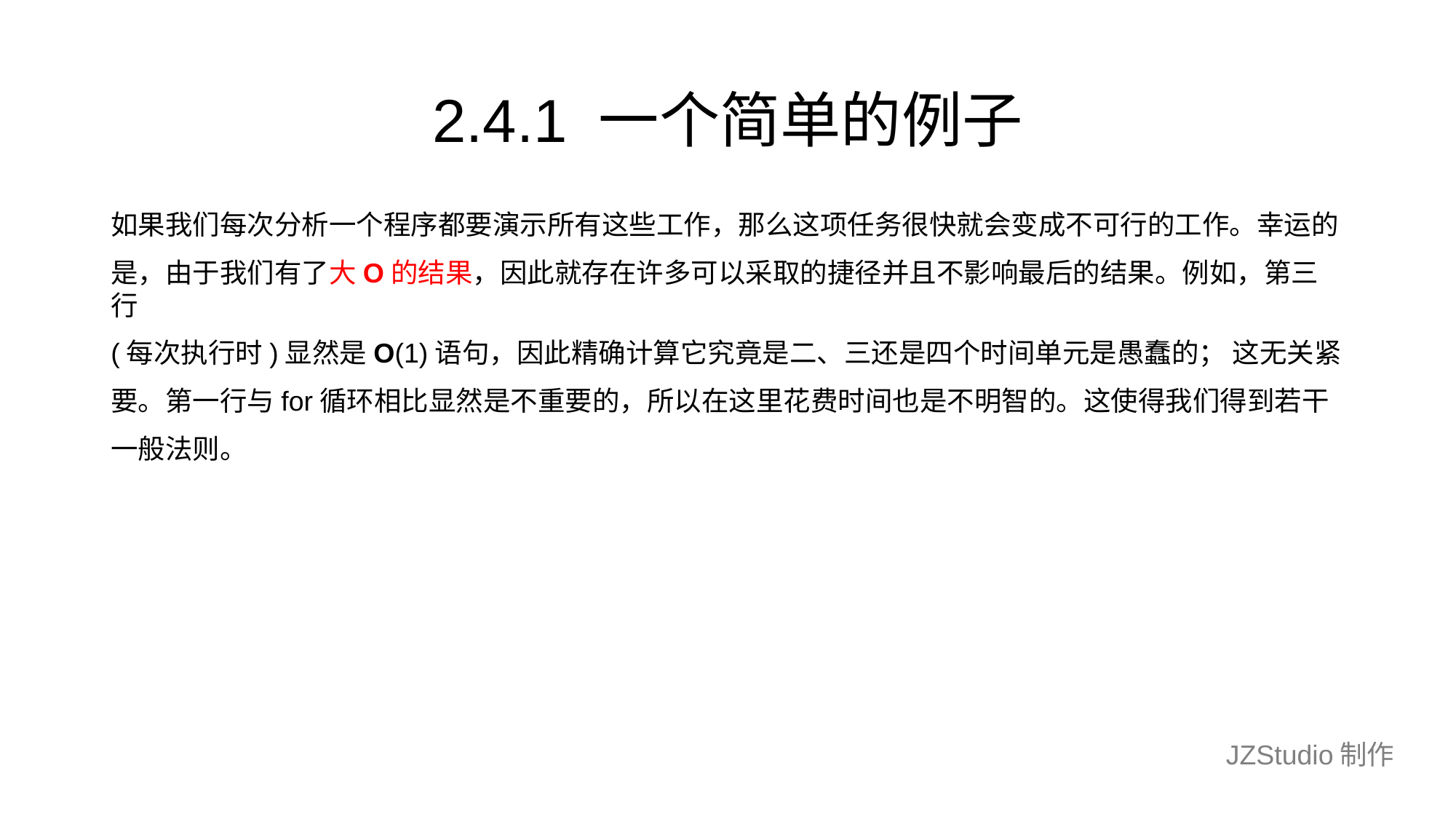

# 2.4.1 一个简单的例子
如果我们每次分析一个程序都要演示所有这些工作，那么这项任务很快就会变成不可行的工作。幸运的
是，由于我们有了大O的结果，因此就存在许多可以采取的捷径并且不影响最后的结果。例如，第三行
(每次执行时)显然是O(1)语句，因此精确计算它究竟是二、三还是四个时间单元是愚蠢的； 这无关紧
要。第一行与for循环相比显然是不重要的，所以在这里花费时间也是不明智的。这使得我们得到若干
一般法则。